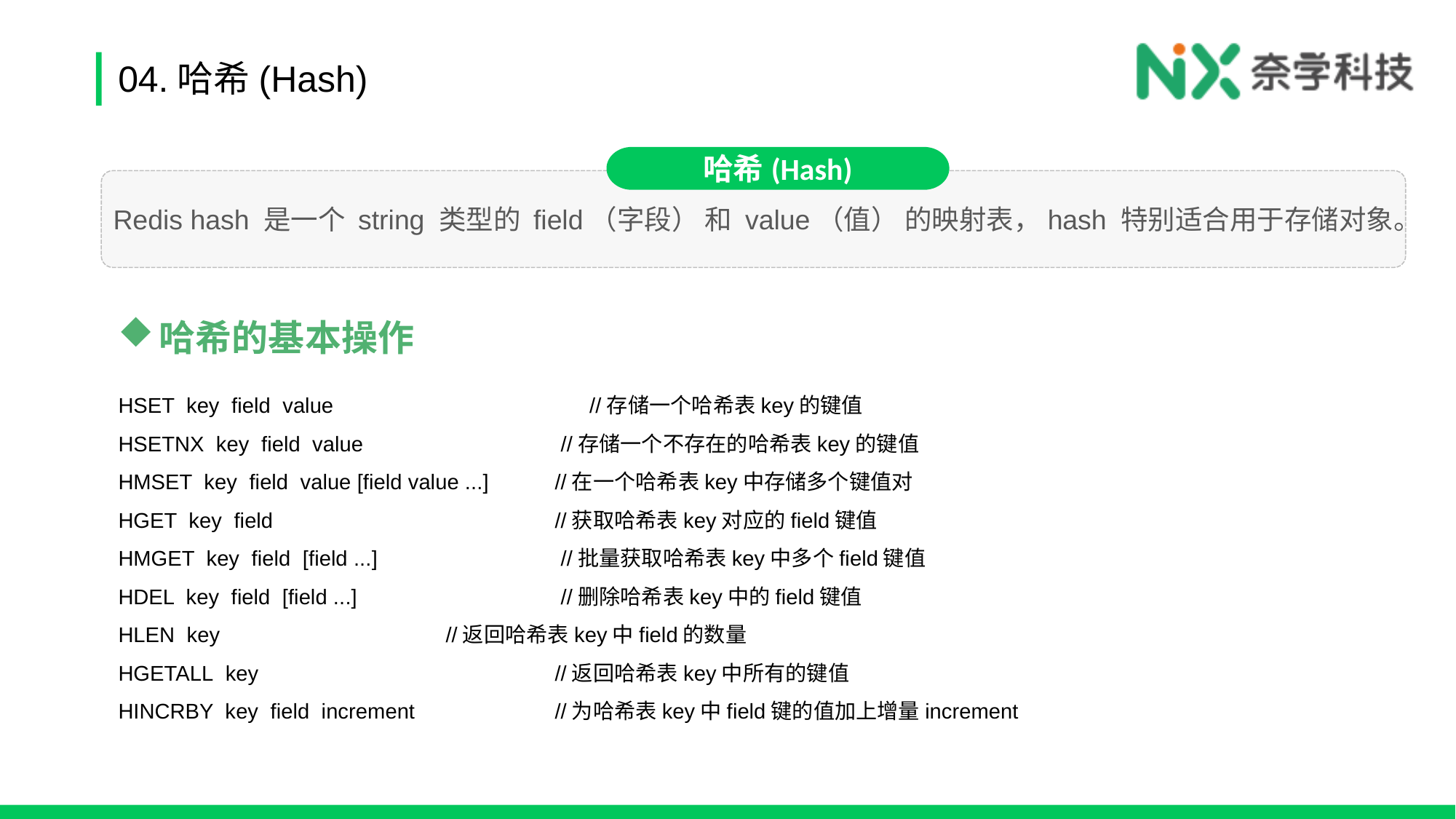

# 04.哈希(Hash)
哈希(Hash)
Redis hash 是一个 string 类型的 field（字段） 和 value（值） 的映射表，hash 特别适合用于存储对象。
哈希的基本操作
HSET  key  field  value 	                        //存储一个哈希表key的键值
HSETNX  key  field  value 		 //存储一个不存在的哈希表key的键值
HMSET  key  field  value [field value ...] 	//在一个哈希表key中存储多个键值对
HGET  key  field 			//获取哈希表key对应的field键值
HMGET  key  field  [field ...] 		 //批量获取哈希表key中多个field键值
HDEL  key  field  [field ...] 		 //删除哈希表key中的field键值
HLEN  key			//返回哈希表key中field的数量
HGETALL  key			//返回哈希表key中所有的键值
HINCRBY  key  field  increment 		//为哈希表key中field键的值加上增量increment